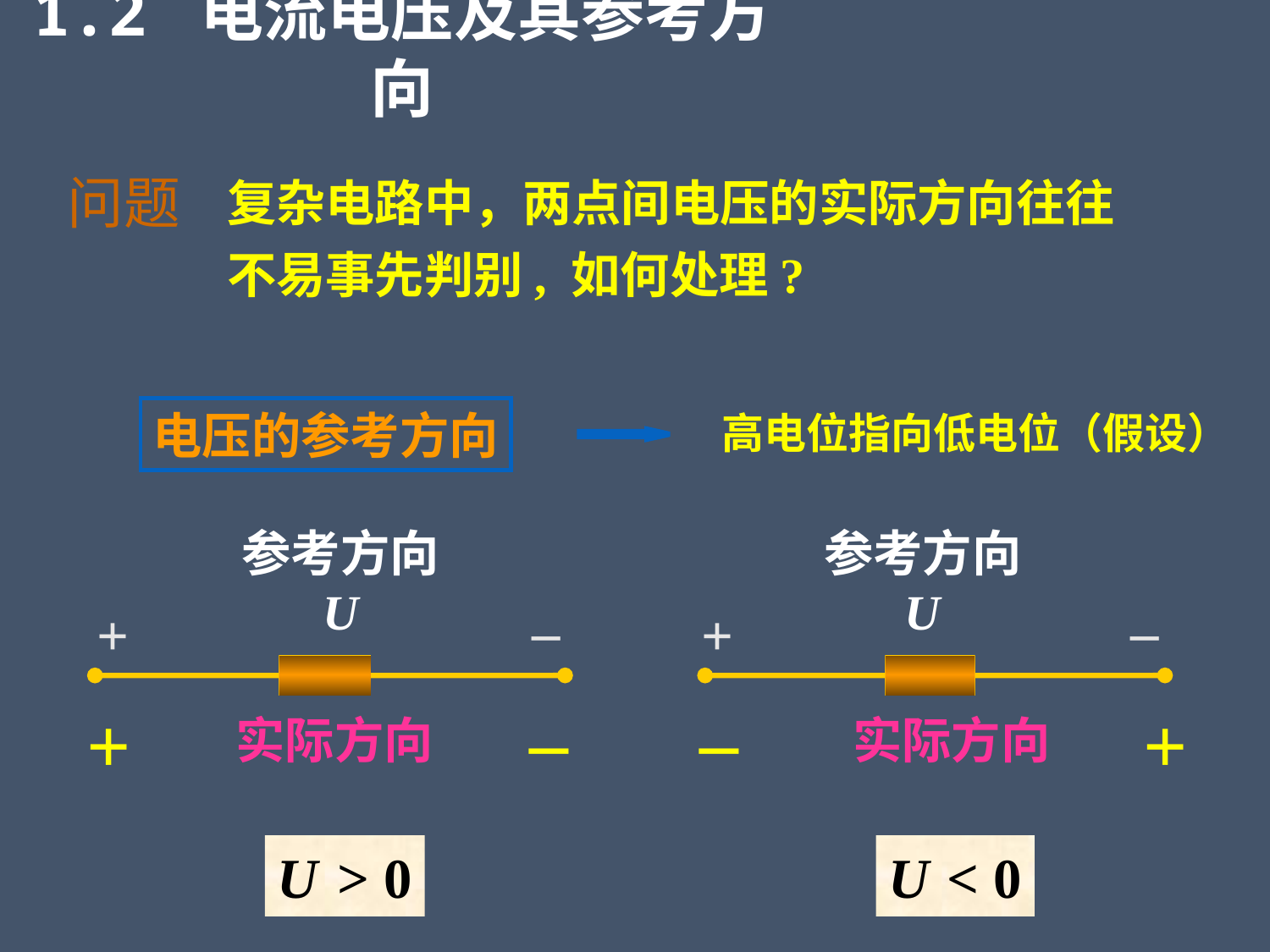

1.2 电流电压及其参考方向
复杂电路中，两点间电压的实际方向往往不易事先判别, 如何处理?
问题
电压的参考方向
高电位指向低电位（假设）

参考方向
U
–
+
参考方向
U
–
+

–
+
实际方向
–
+
实际方向
U
> 0
U
 < 0